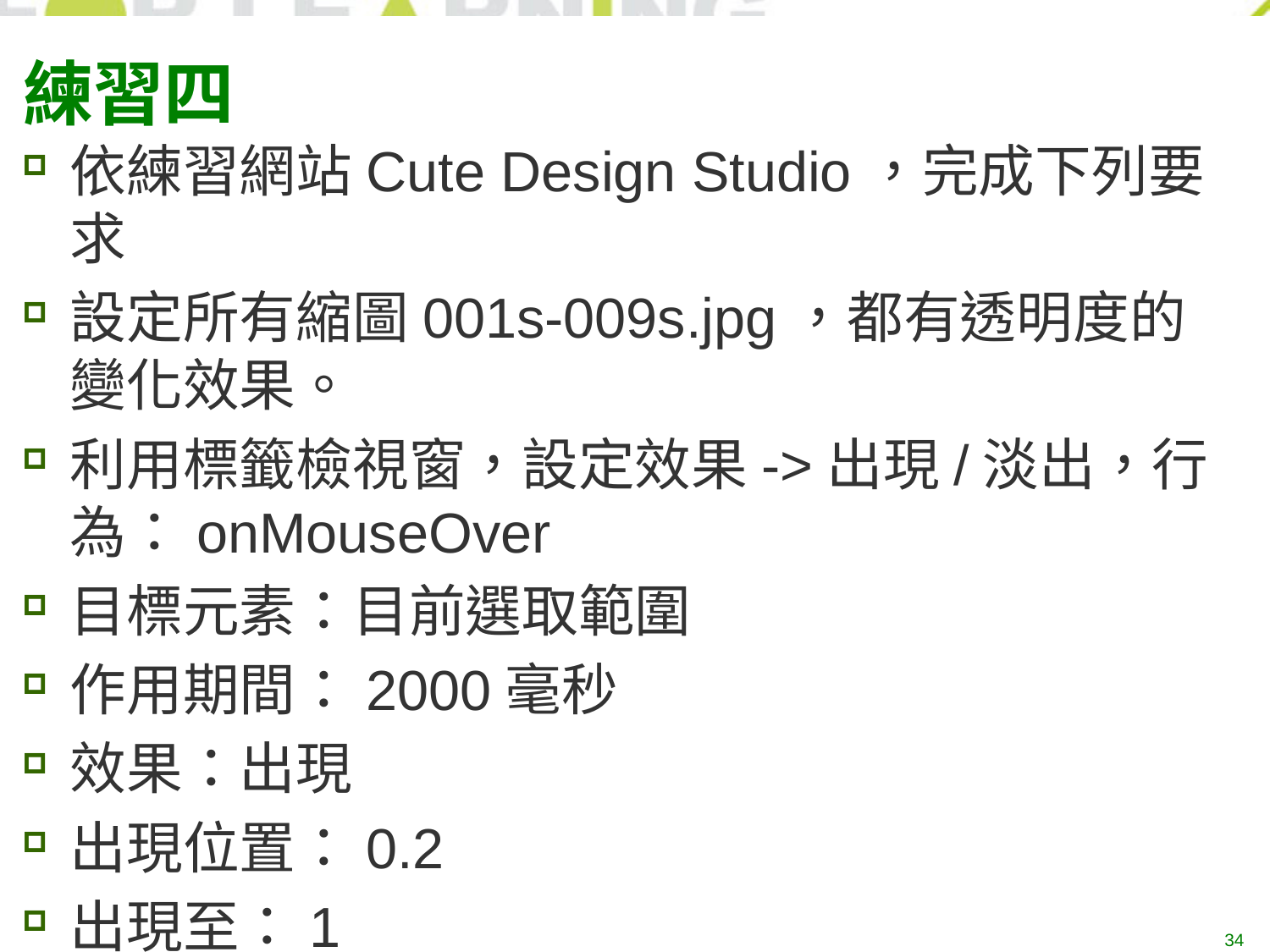

# 練習四
依練習網站Cute Design Studio，完成下列要求
設定所有縮圖001s-009s.jpg，都有透明度的變化效果。
利用標籤檢視窗，設定效果->出現/淡出，行為：onMouseOver
目標元素：目前選取範圍
作用期間：2000毫秒
效果：出現
出現位置：0.2
出現至：1

34